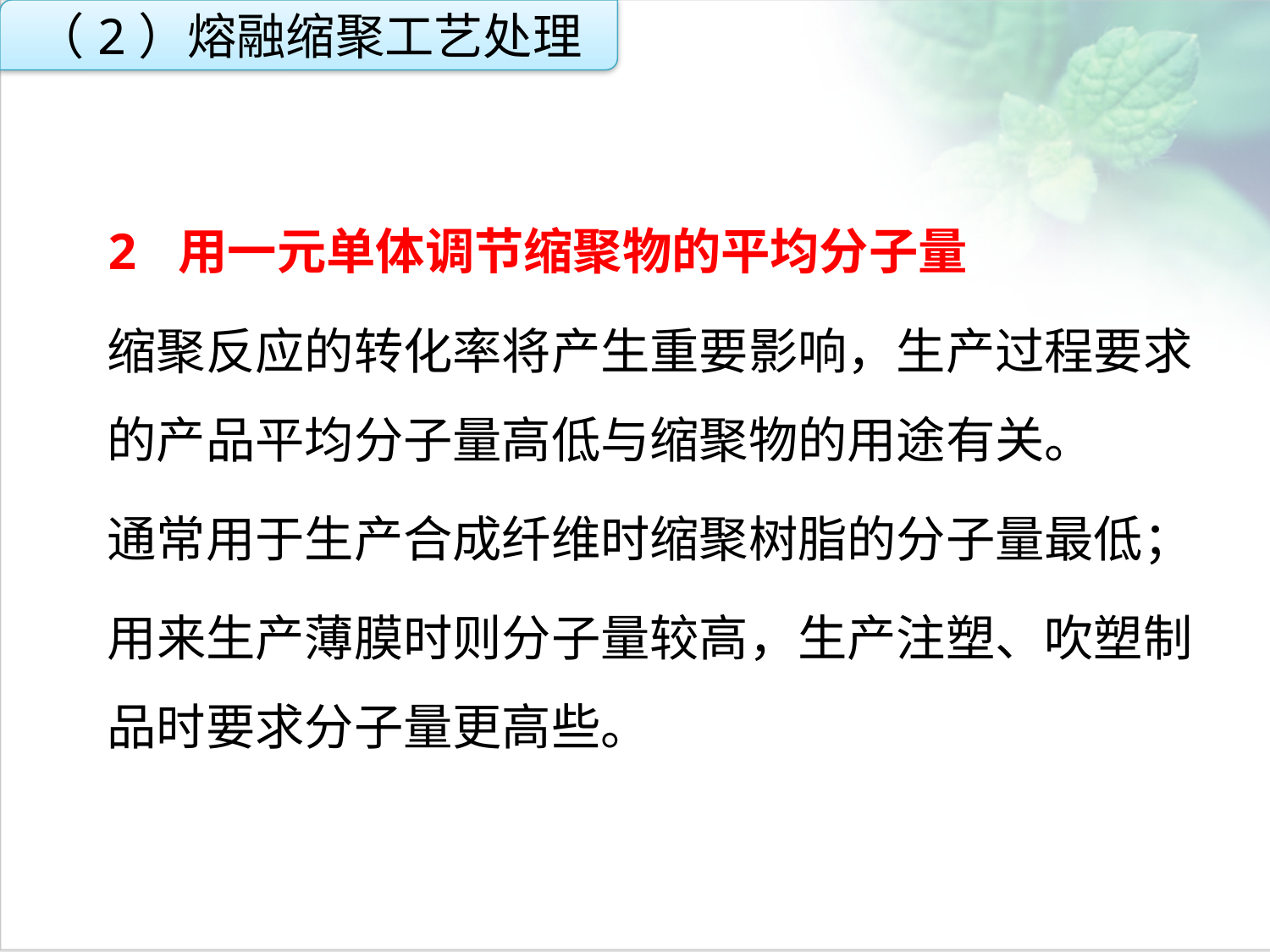

（2）熔融缩聚工艺处理
2 用一元单体调节缩聚物的平均分子量
缩聚反应的转化率将产生重要影响，生产过程要求的产品平均分子量高低与缩聚物的用途有关。
通常用于生产合成纤维时缩聚树脂的分子量最低；
用来生产薄膜时则分子量较高，生产注塑、吹塑制品时要求分子量更高些。
点击添加文本
点击添加文本
点击添加文本
点击添加文本